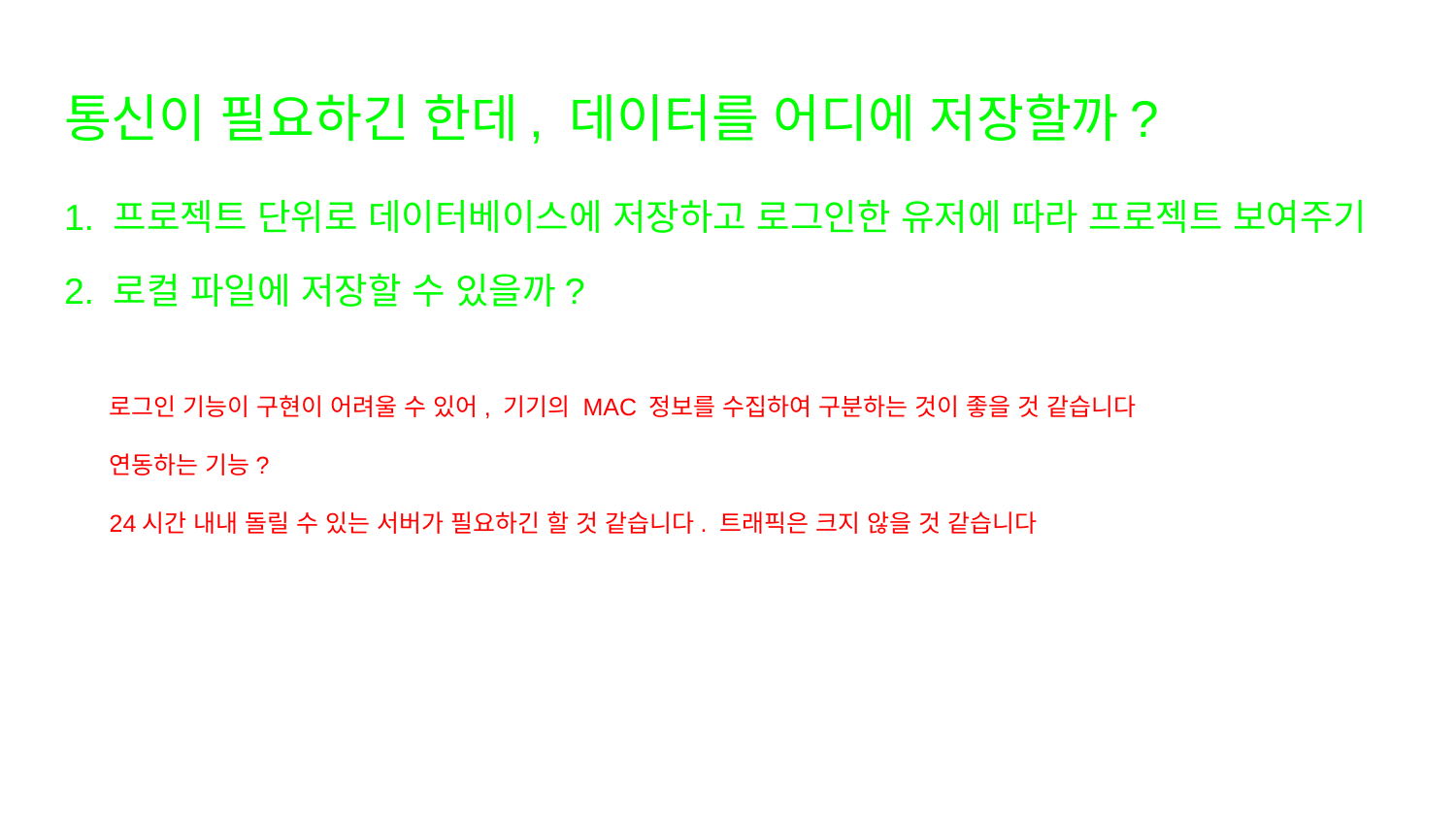

# 통신이 필요하긴 한데, 데이터를 어디에 저장할까?
1. 프로젝트 단위로 데이터베이스에 저장하고 로그인한 유저에 따라 프로젝트 보여주기
2. 로컬 파일에 저장할 수 있을까?

로그인 기능이 구현이 어려울 수 있어, 기기의 MAC 정보를 수집하여 구분하는 것이 좋을 것 같습니다

연동하는 기능?

24시간 내내 돌릴 수 있는 서버가 필요하긴 할 것 같습니다. 트래픽은 크지 않을 것 같습니다